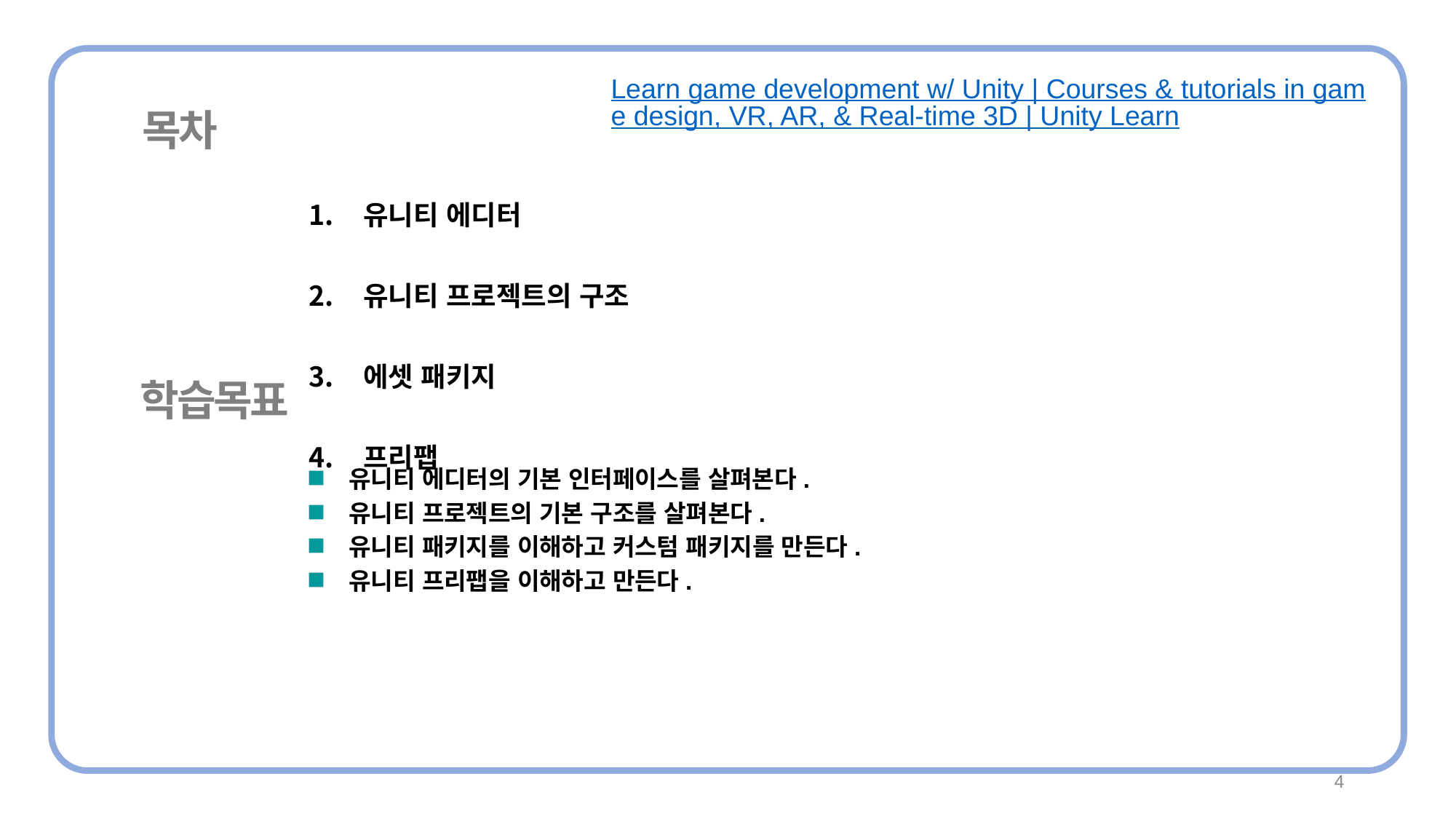

Learn game development w/ Unity | Courses & tutorials in game design, VR, AR, & Real-time 3D | Unity Learn
유니티 에디터
유니티 프로젝트의 구조
에셋 패키지
프리팹
유니티 에디터의 기본 인터페이스를 살펴본다.
유니티 프로젝트의 기본 구조를 살펴본다.
유니티 패키지를 이해하고 커스텀 패키지를 만든다.
유니티 프리팹을 이해하고 만든다.
4